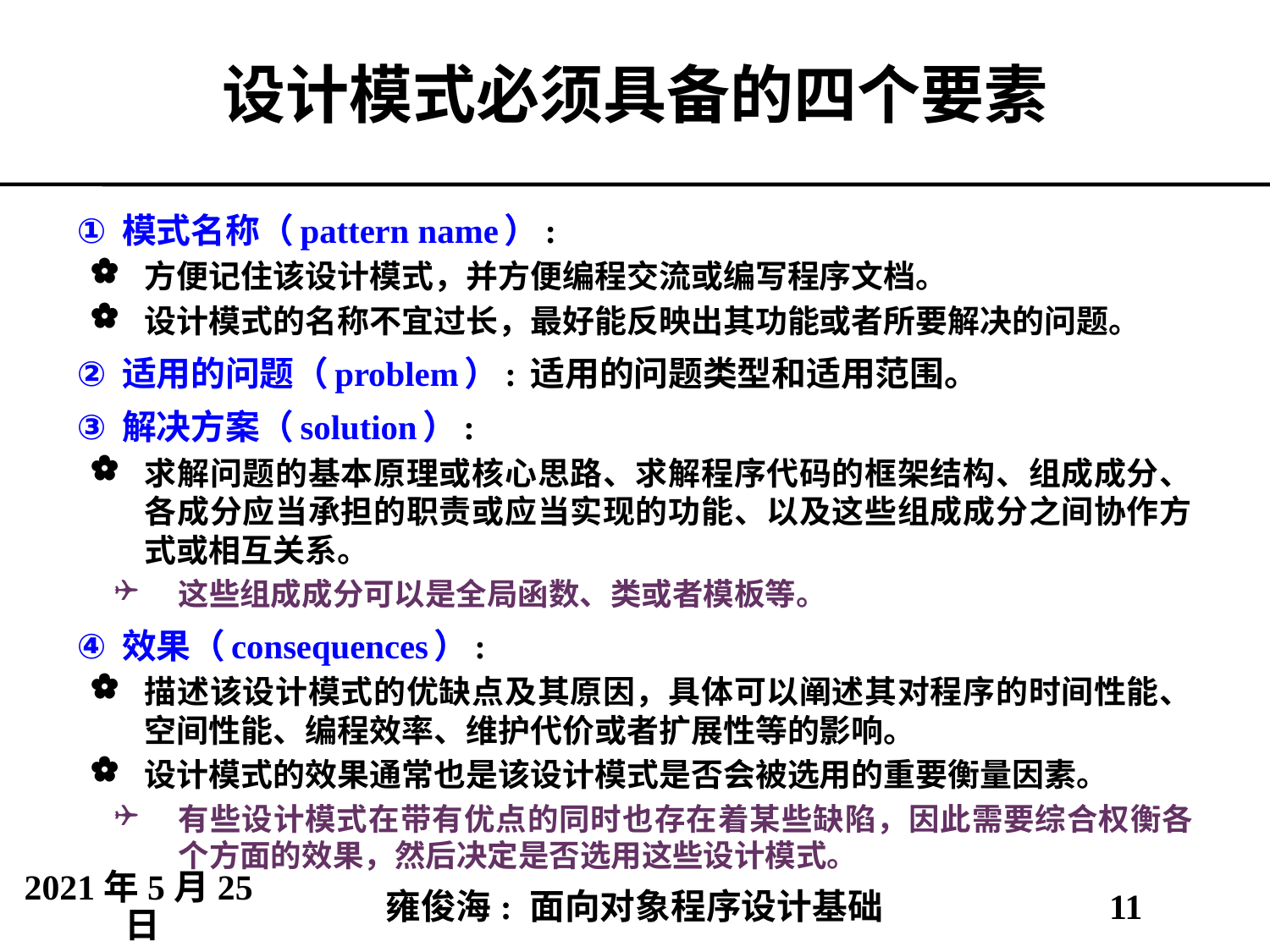

# 设计模式必须具备的四个要素

模式名称（pattern name）:
方便记住该设计模式，并方便编程交流或编写程序文档。
设计模式的名称不宜过长，最好能反映出其功能或者所要解决的问题。
适用的问题（problem）: 适用的问题类型和适用范围。
解决方案（solution）:
求解问题的基本原理或核心思路、求解程序代码的框架结构、组成成分、各成分应当承担的职责或应当实现的功能、以及这些组成成分之间协作方式或相互关系。
这些组成成分可以是全局函数、类或者模板等。
效果（consequences）:
描述该设计模式的优缺点及其原因，具体可以阐述其对程序的时间性能、空间性能、编程效率、维护代价或者扩展性等的影响。
设计模式的效果通常也是该设计模式是否会被选用的重要衡量因素。
有些设计模式在带有优点的同时也存在着某些缺陷，因此需要综合权衡各个方面的效果，然后决定是否选用这些设计模式。
2021年5月25日
雍俊海: 面向对象程序设计基础
11